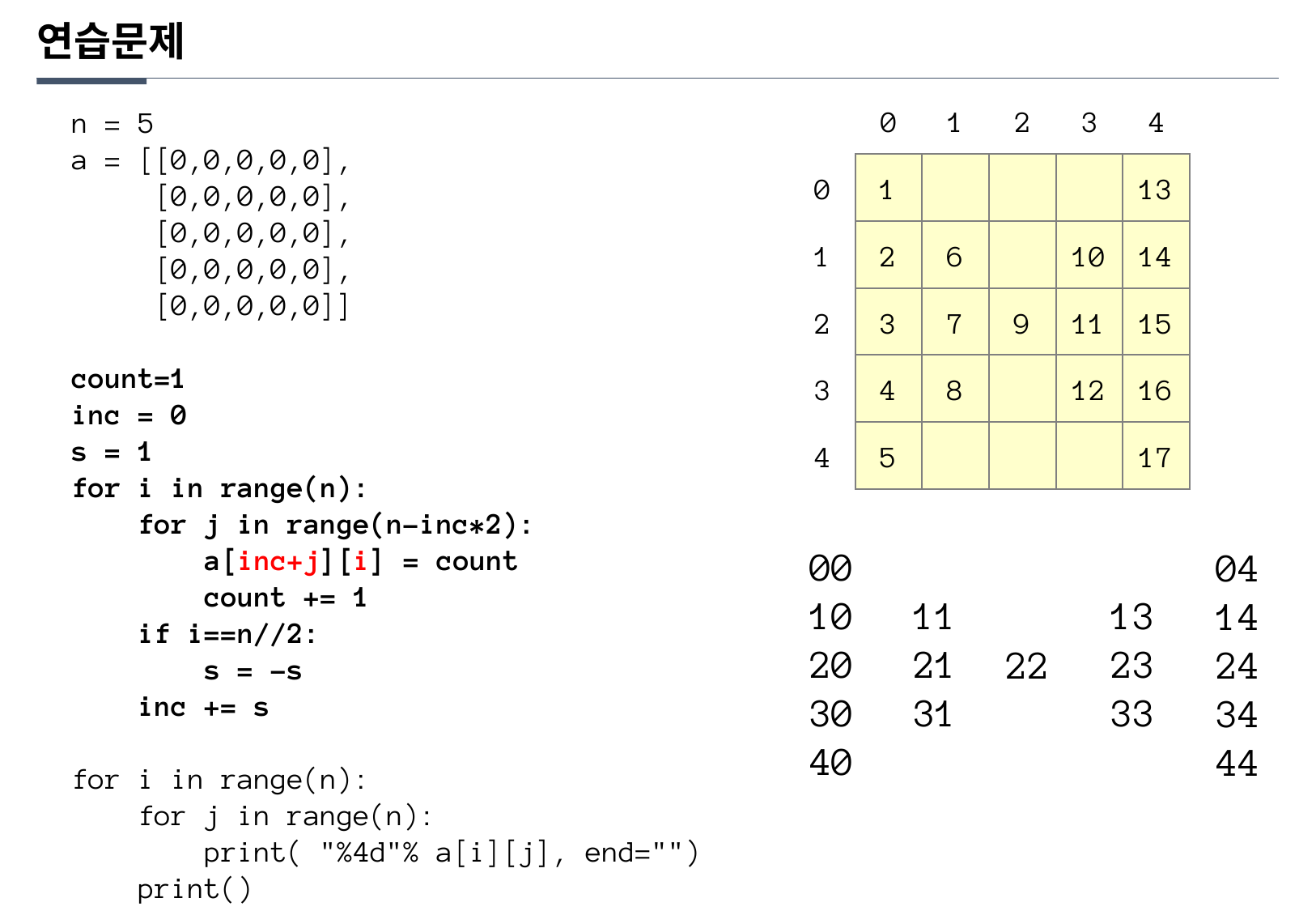

연습문제
0
1
2
3
4
n = 5
a = [[0,0,0,0,0],
     [0,0,0,0,0],
     [0,0,0,0,0],
     [0,0,0,0,0],
     [0,0,0,0,0]]

count=1
inc = 0
s = 1
for i in range(n):
    for j in range(n-inc*2):
        a[inc+j][i] = count
        count += 1
    if i==n//2:
        s = -s
    inc += s

for i in range(n):
    for j in range(n):
        print( "%4d"% a[i][j], end="")
    print()
0
1

13
1
2
6

10
14
2
3
7
9
11
15
3
4
8

12
16
4
5

17
00
10
20
30
40
04
14
24
34
44
11
21
31
13
23
33
22